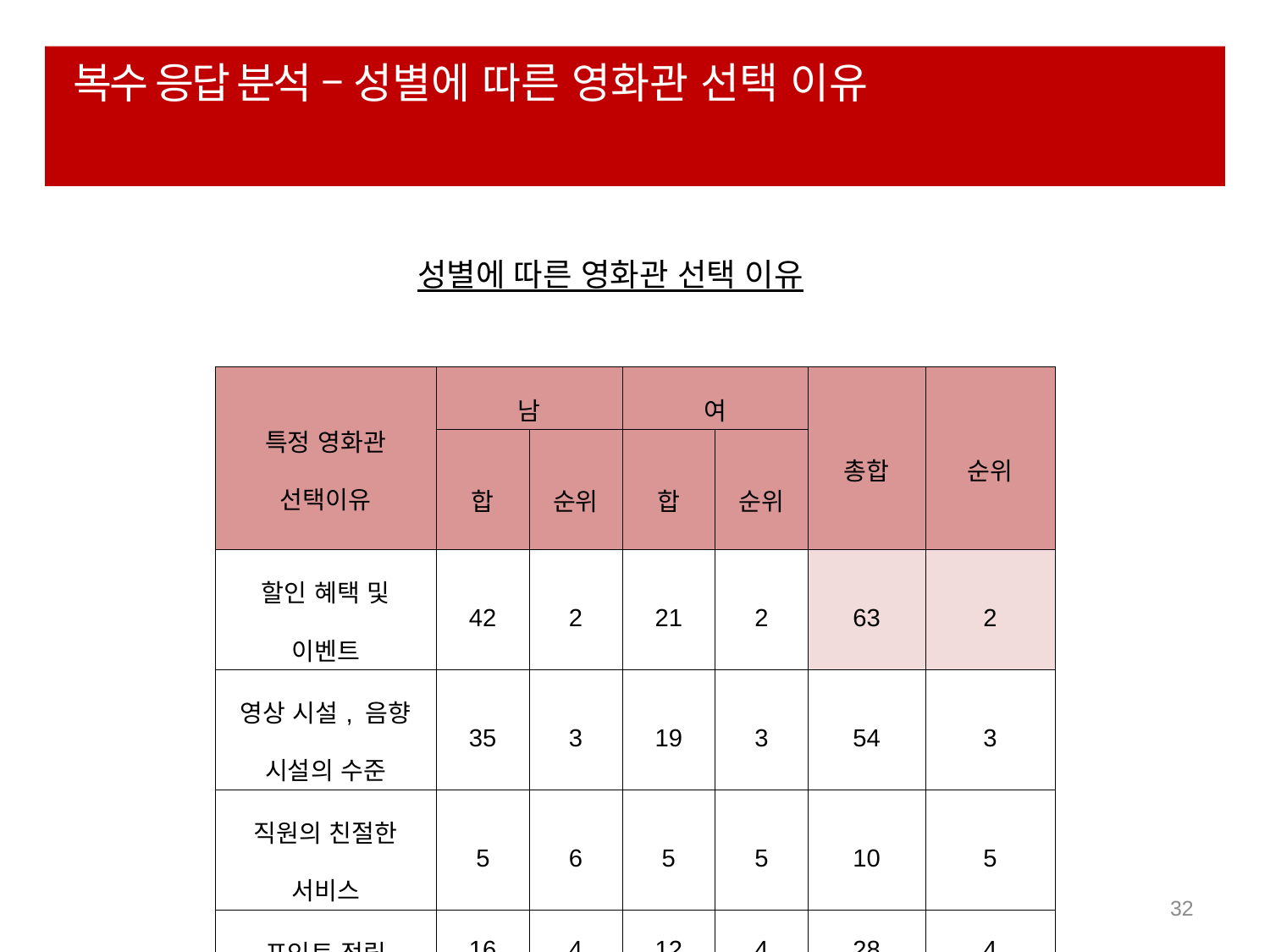

# 복수 응답 분석 – 성별에 따른 영화관 선택 이유
성별에 따른 영화관 선택 이유
| 특정 영화관 선택이유 | 남 |  | 여 |  | 총합 | 순위 |
| --- | --- | --- | --- | --- | --- | --- |
|  | 합 | 순위 | 합 | 순위 |  |  |
| 할인 혜택 및 이벤트 | 42 | 2 | 21 | 2 | 63 | 2 |
| 영상 시설, 음향 시설의 수준 | 35 | 3 | 19 | 3 | 54 | 3 |
| 직원의 친절한 서비스 | 5 | 6 | 5 | 5 | 10 | 5 |
| 포인트 적립 | 16 | 4 | 12 | 4 | 28 | 4 |
| 가까운 거리 | 86 | 1 | 48 | 1 | 134 | 1 |
| 기타 | 6 | 5 | 2 | 6 | 8 | 6 |
32
알 수 없는 작성자 님의 이 사진에는 CC BY-SA 라이선스가 적용됩니다.